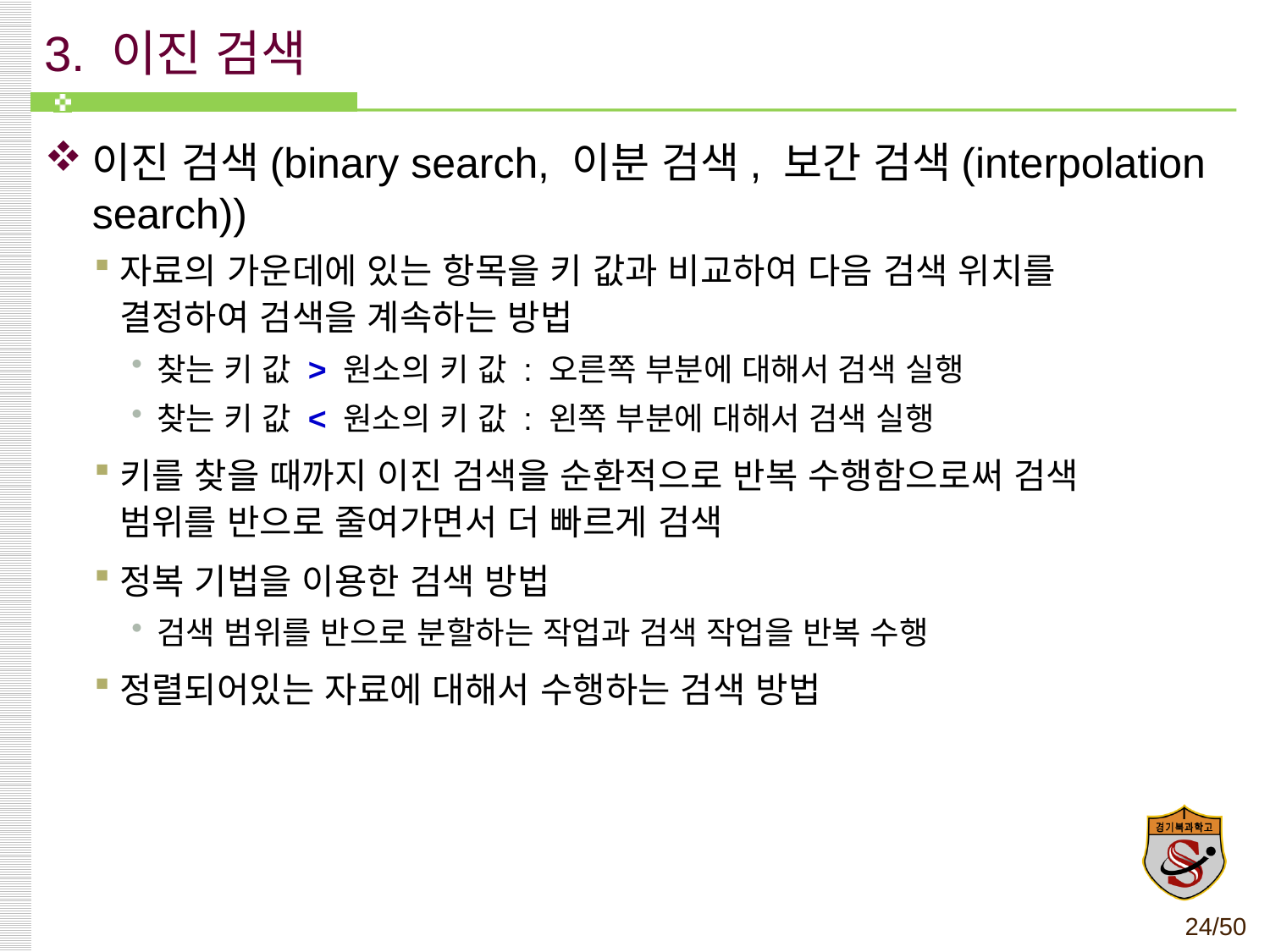

# 3. 이진 검색
이진 검색(binary search, 이분 검색, 보간 검색(interpolation search))
자료의 가운데에 있는 항목을 키 값과 비교하여 다음 검색 위치를
결정하여 검색을 계속하는 방법
찾는 키 값 > 원소의 키 값 : 오른쪽 부분에 대해서 검색 실행
찾는 키 값 < 원소의 키 값 : 왼쪽 부분에 대해서 검색 실행
키를 찾을 때까지 이진 검색을 순환적으로 반복 수행함으로써 검색
범위를 반으로 줄여가면서 더 빠르게 검색
정복 기법을 이용한 검색 방법
검색 범위를 반으로 분할하는 작업과 검색 작업을 반복 수행
정렬되어있는 자료에 대해서 수행하는 검색 방법